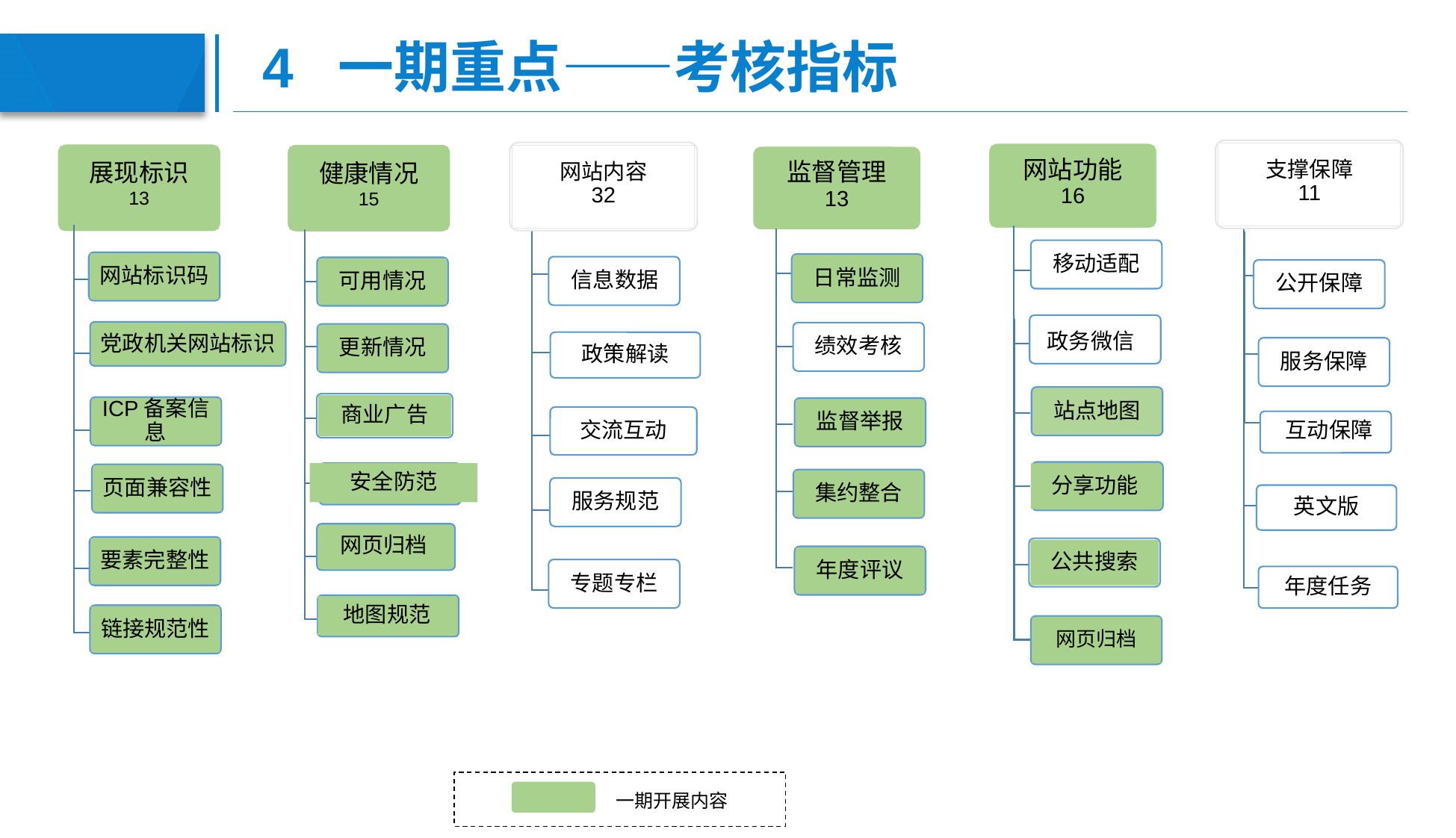

# 4  一期重点——考核指标

支撑保障
11

网站内容
32

网站功能
16

展现标识
13

健康情况
15

监督管理
13

移动适配

网站标识码

日常监测

信息数据

可用情况

公开保障

政务微信

党政机关网站标识

绩效考核

更新情况

政策解读

服务保障

站点地图

商业广告

ICP备案信息

监督举报

交流互动

互动保障

分享功能
安全防范

页面兼容性

集约整合

服务规范

英文版

网页归档

要素完整性

公共搜索

年度评议

专题专栏

年度任务

地图规范

链接规范性

网页归档

一期开展内容